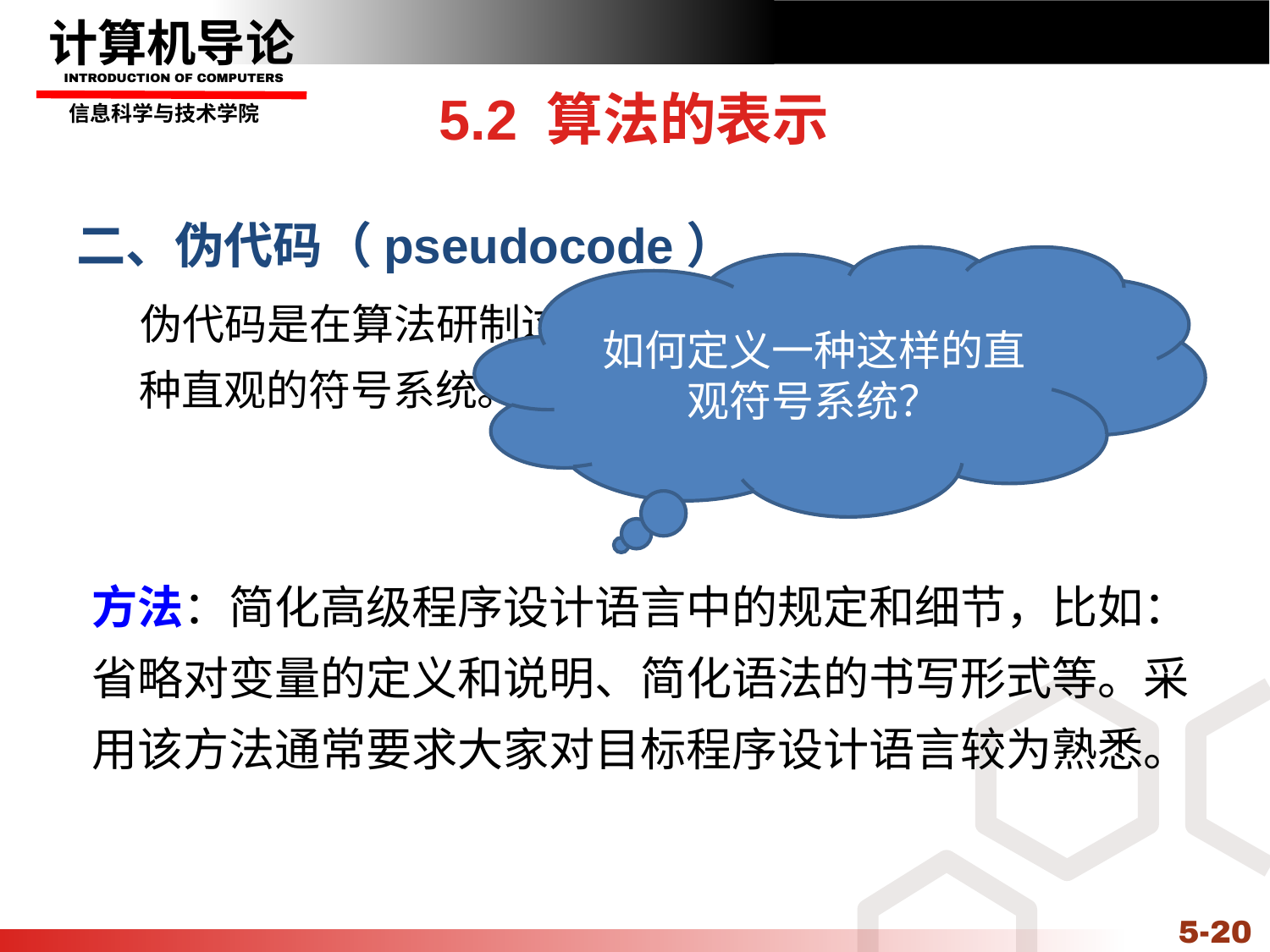

# 5.2 算法的表示
二、伪代码（pseudocode）
伪代码是在算法研制过程中非正式地表达算法思想的一种直观的符号系统。

如何定义一种这样的直观符号系统？
方法：简化高级程序设计语言中的规定和细节，比如：省略对变量的定义和说明、简化语法的书写形式等。采用该方法通常要求大家对目标程序设计语言较为熟悉。
5-20